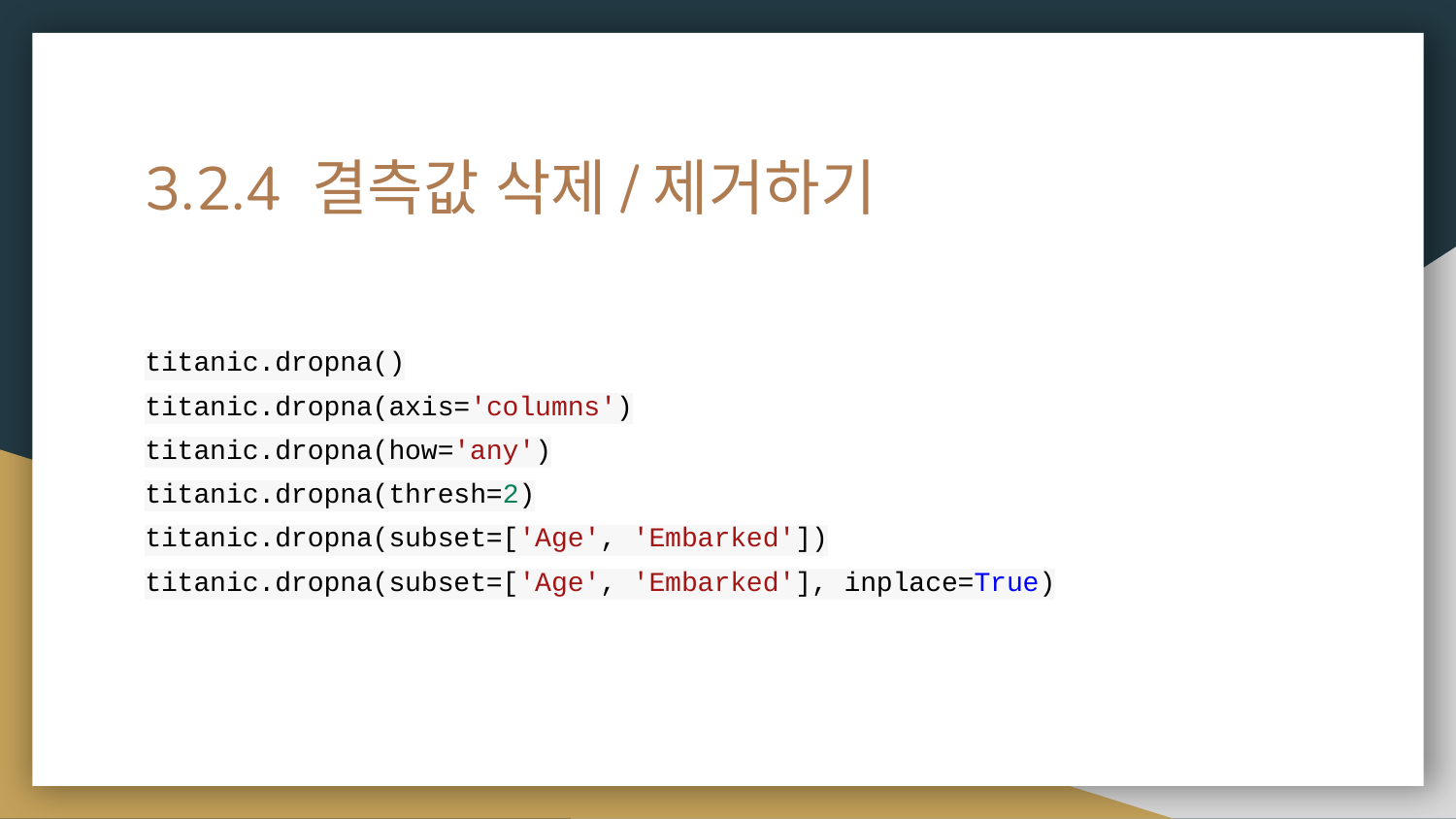

# 3.2.4 결측값 삭제/제거하기
titanic.dropna()
titanic.dropna(axis='columns')
titanic.dropna(how='any')
titanic.dropna(thresh=2)
titanic.dropna(subset=['Age', 'Embarked'])
titanic.dropna(subset=['Age', 'Embarked'], inplace=True)